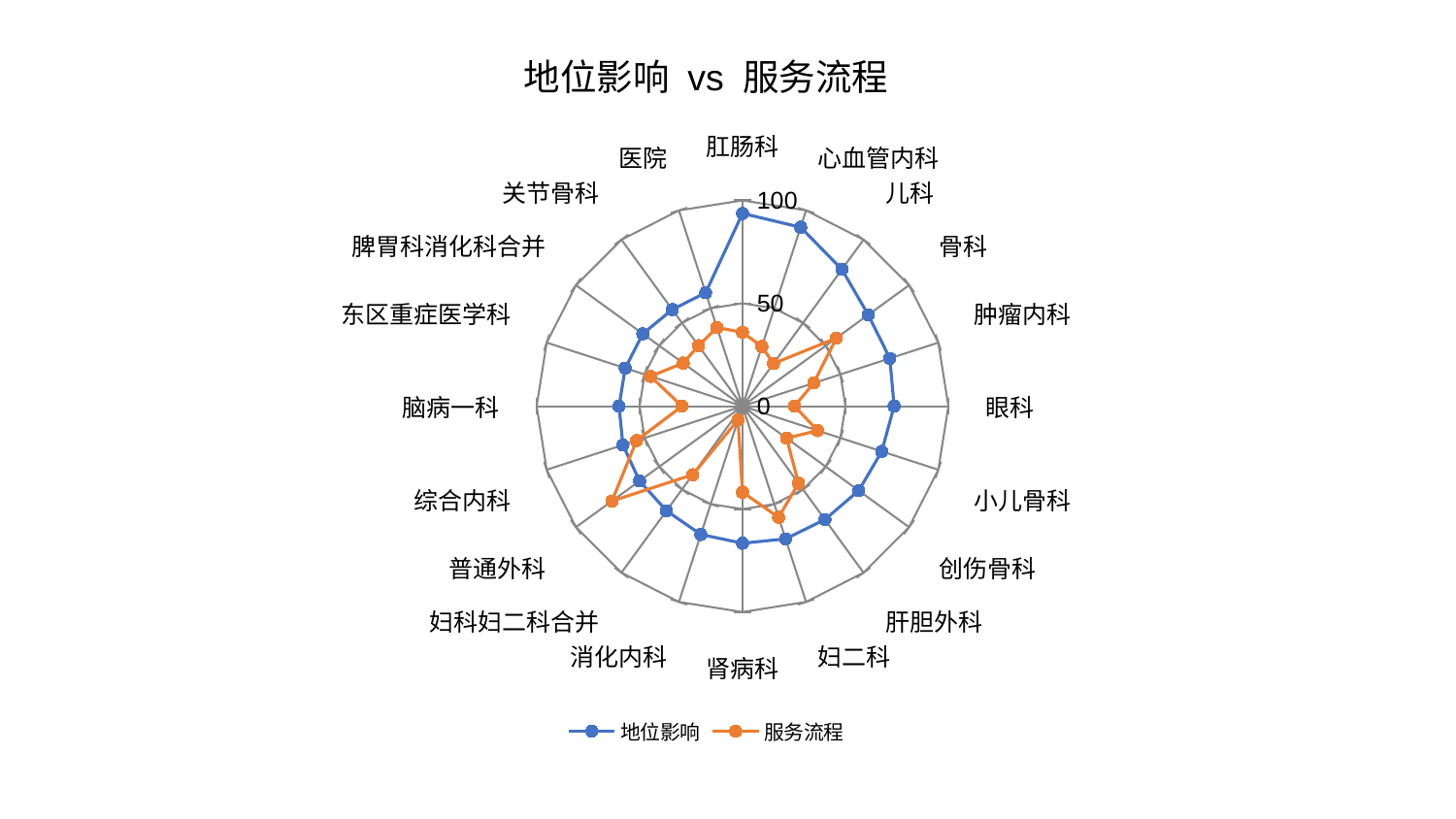

### Chart: 地位影响 vs 服务流程

| Category | 地位影响 | 服务流程 |
|---|---|---|
| 肛肠科 | 93.67206174541978 | 35.89243290451579 |
| 心血管内科 | 91.41502550907335 | 30.488099777853932 |
| 儿科 | 82.15233879411254 | 25.613133395746278 |
| 骨科 | 75.50021880745649 | 56.30894346167187 |
| 肿瘤内科 | 75.25650103107877 | 36.38844780580962 |
| 眼科 | 73.63951862400046 | 25.301293944661456 |
| 小儿骨科 | 71.11699946779014 | 38.38651256267585 |
| 创伤骨科 | 69.79077279652402 | 26.48895814777639 |
| 肝胆外科 | 68.07022455337196 | 46.295136921343186 |
| 妇二科 | 67.78816974349594 | 56.79928856687887 |
| 肾病科 | 66.60361198957338 | 41.76520550656127 |
| 消化内科 | 65.53797484042722 | 6.99954345871814 |
| 妇科妇二科合并 | 62.83027682381964 | 41.16342321290266 |
| 普通外科 | 61.81741805034622 | 78.39145071439467 |
| 综合内科 | 61.08234113113313 | 54.12017139755789 |
| 脑病一科 | 59.98951555067151 | 29.397573346994943 |
| 东区重症医学科 | 59.90088437489007 | 47.00031119387123 |
| 脾胃科消化科合并 | 59.853368233394214 | 35.64734963726838 |
| 关节骨科 | 58.02907413285927 | 36.3585238434671 |
| 医院 | 57.98216617179628 | 40.17352364303174 |
78